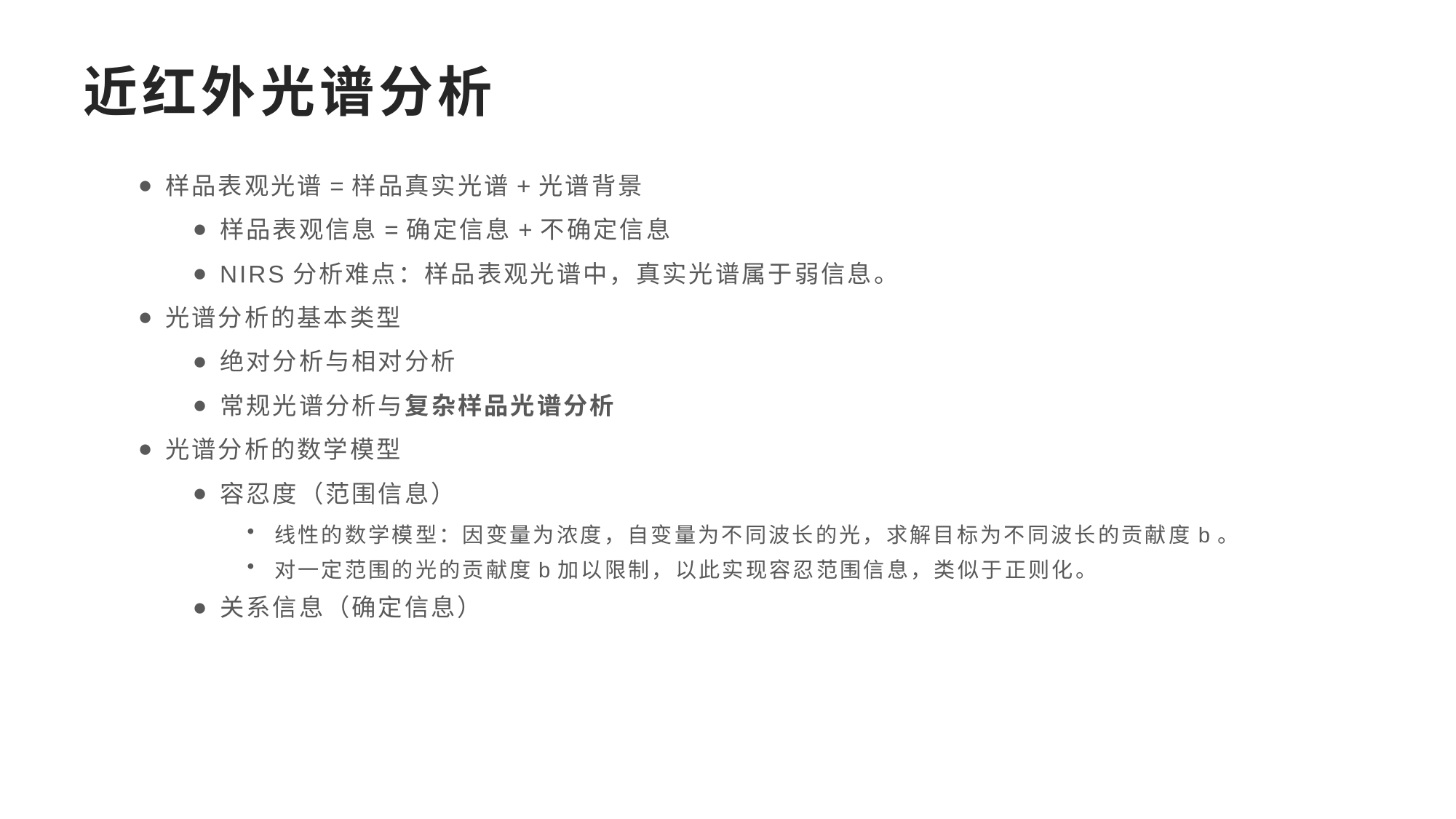

# 近红外光谱分析
样品表观光谱=样品真实光谱+光谱背景
样品表观信息=确定信息+不确定信息
NIRS分析难点：样品表观光谱中，真实光谱属于弱信息。
光谱分析的基本类型
绝对分析与相对分析
常规光谱分析与复杂样品光谱分析
光谱分析的数学模型
容忍度（范围信息）
线性的数学模型：因变量为浓度，自变量为不同波长的光，求解目标为不同波长的贡献度b。
对一定范围的光的贡献度b加以限制，以此实现容忍范围信息，类似于正则化。
关系信息（确定信息）